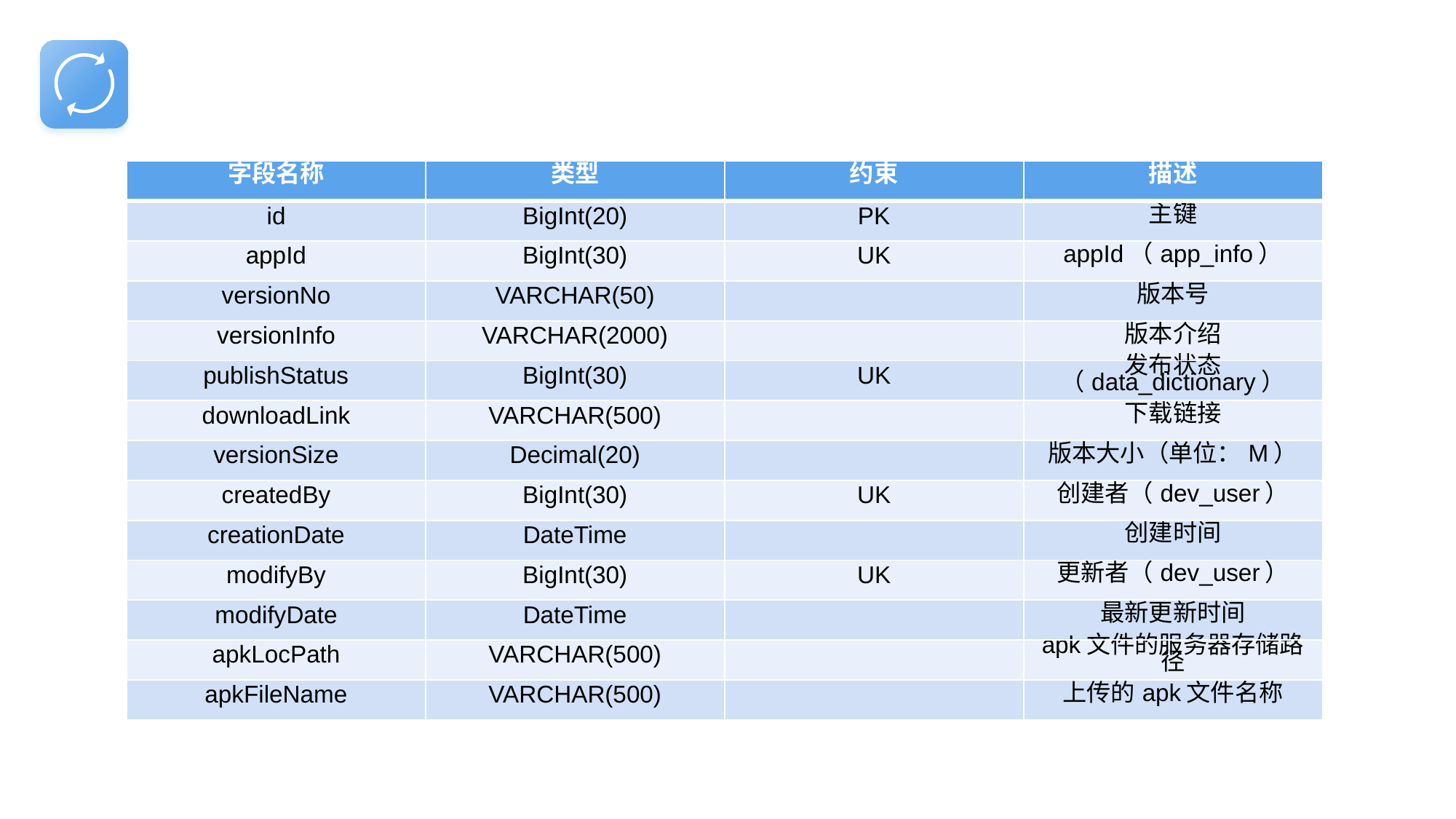

| 字段名称 | 类型 | 约束 | 描述 |
| --- | --- | --- | --- |
| id | BigInt(20) | PK | 主键 |
| appId | BigInt(30) | UK | appId（app\_info） |
| versionNo | VARCHAR(50) |  | 版本号 |
| versionInfo | VARCHAR(2000) |  | 版本介绍 |
| publishStatus | BigInt(30) | UK | 发布状态（data\_dictionary） |
| downloadLink | VARCHAR(500) |  | 下载链接 |
| versionSize | Decimal(20) |  | 版本大小（单位：M） |
| createdBy | BigInt(30) | UK | 创建者（dev\_user） |
| creationDate | DateTime |  | 创建时间 |
| modifyBy | BigInt(30) | UK | 更新者（dev\_user） |
| modifyDate | DateTime |  | 最新更新时间 |
| apkLocPath | VARCHAR(500) |  | apk文件的服务器存储路径 |
| apkFileName | VARCHAR(500) |  | 上传的apk文件名称 |